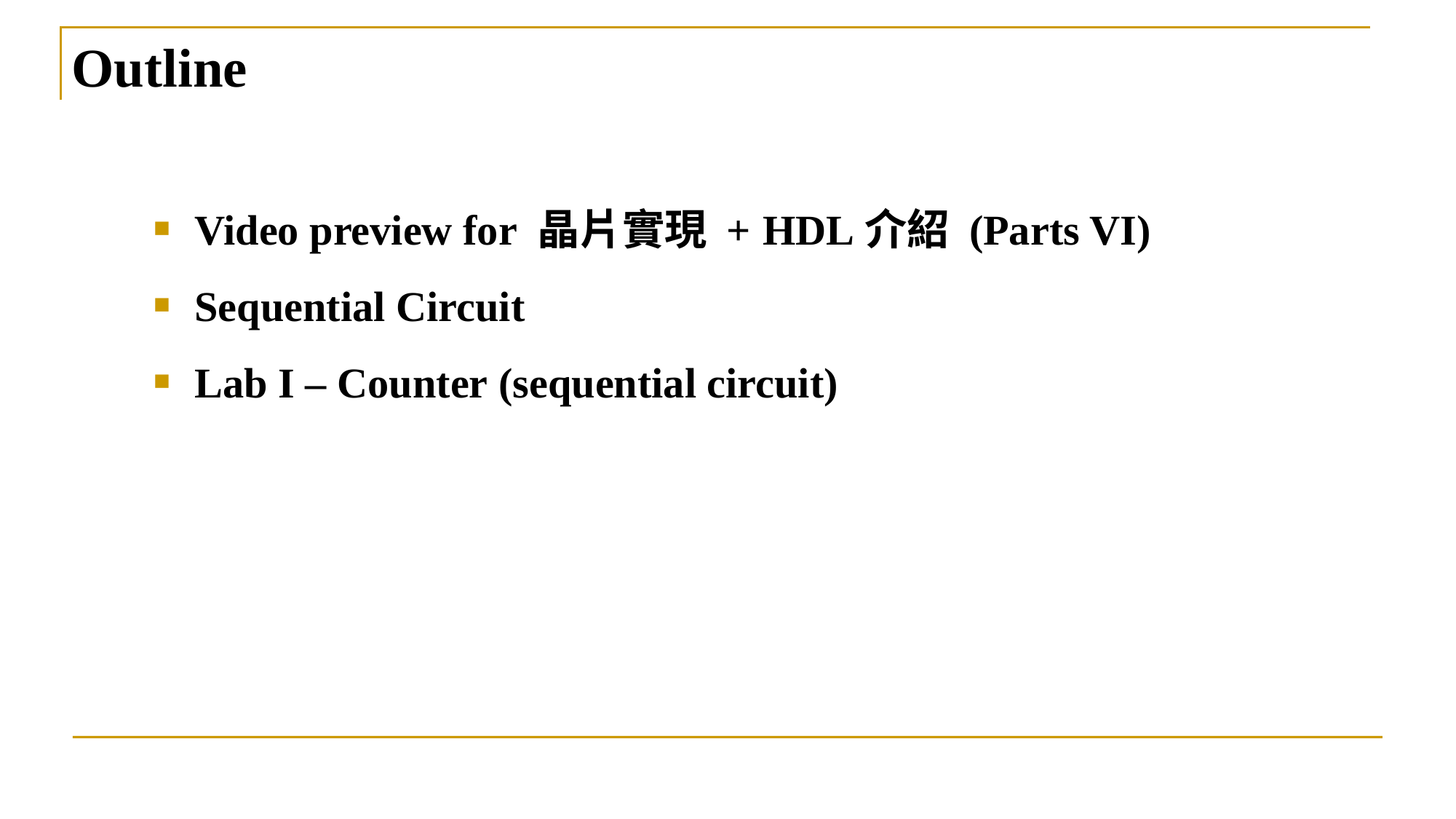

# Outline
Video preview for 晶片實現 + HDL介紹 (Parts VI)
Sequential Circuit
Lab I – Counter (sequential circuit)